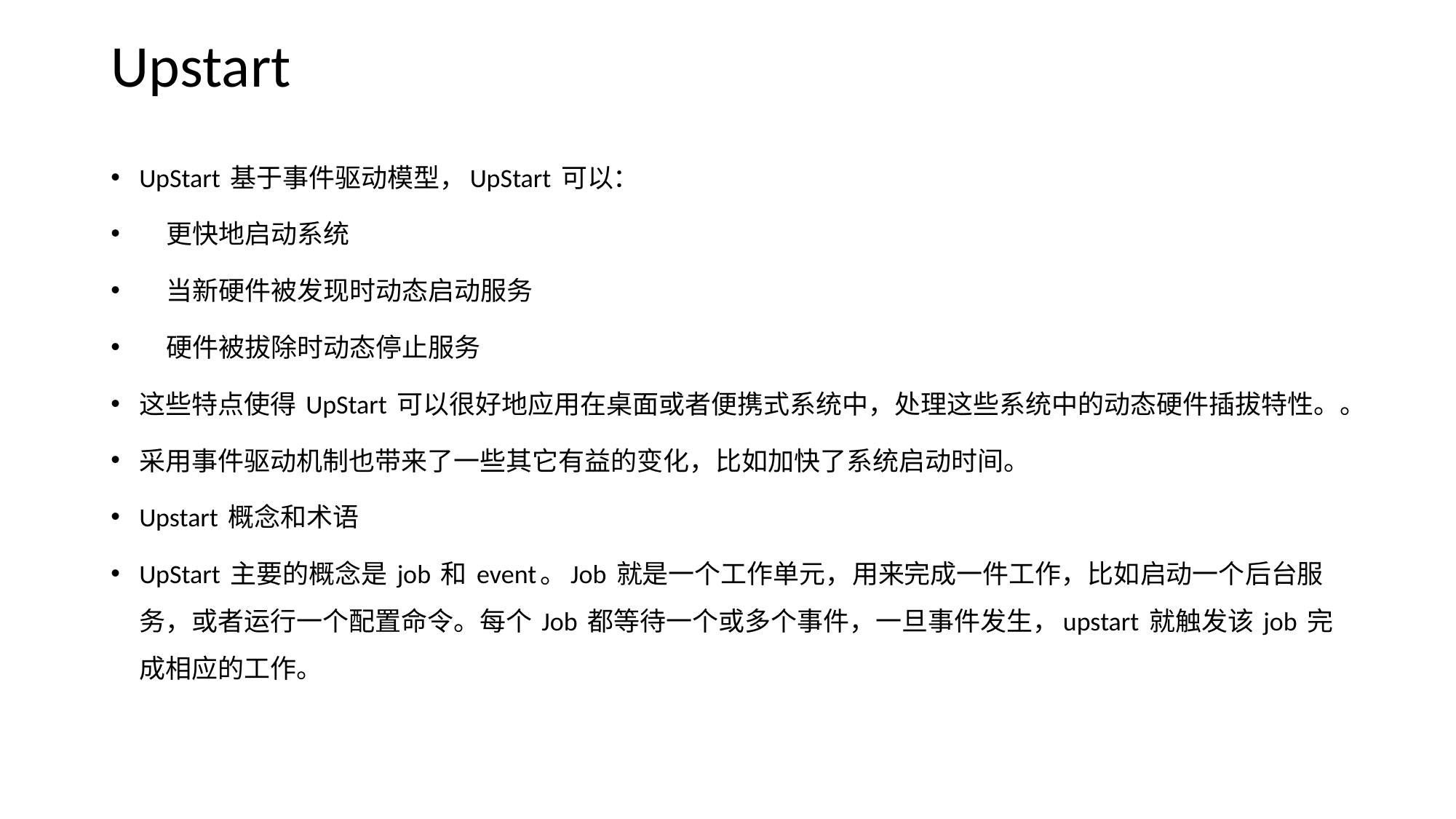

# Upstart
UpStart 基于事件驱动模型，UpStart 可以：
    更快地启动系统
    当新硬件被发现时动态启动服务
    硬件被拔除时动态停止服务
这些特点使得 UpStart 可以很好地应用在桌面或者便携式系统中，处理这些系统中的动态硬件插拔特性。。
采用事件驱动机制也带来了一些其它有益的变化，比如加快了系统启动时间。
Upstart 概念和术语
UpStart 主要的概念是 job 和 event。Job 就是一个工作单元，用来完成一件工作，比如启动一个后台服务，或者运行一个配置命令。每个 Job 都等待一个或多个事件，一旦事件发生，upstart 就触发该 job 完成相应的工作。